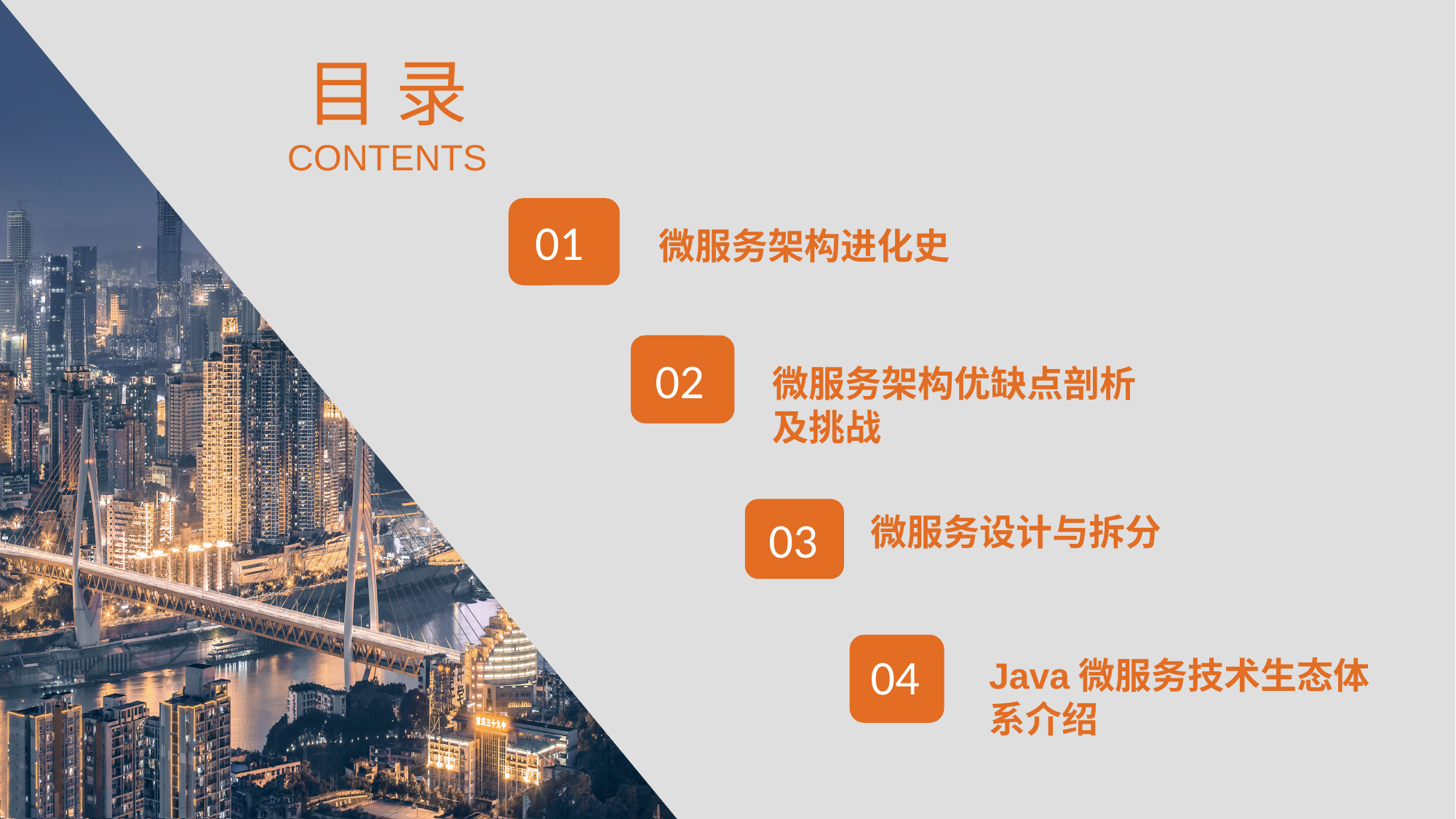

目 录
CONTENTS

01
微服务架构进化史

02
微服务架构优缺点剖析及挑战

03
微服务设计与拆分

04
Java微服务技术生态体系介绍